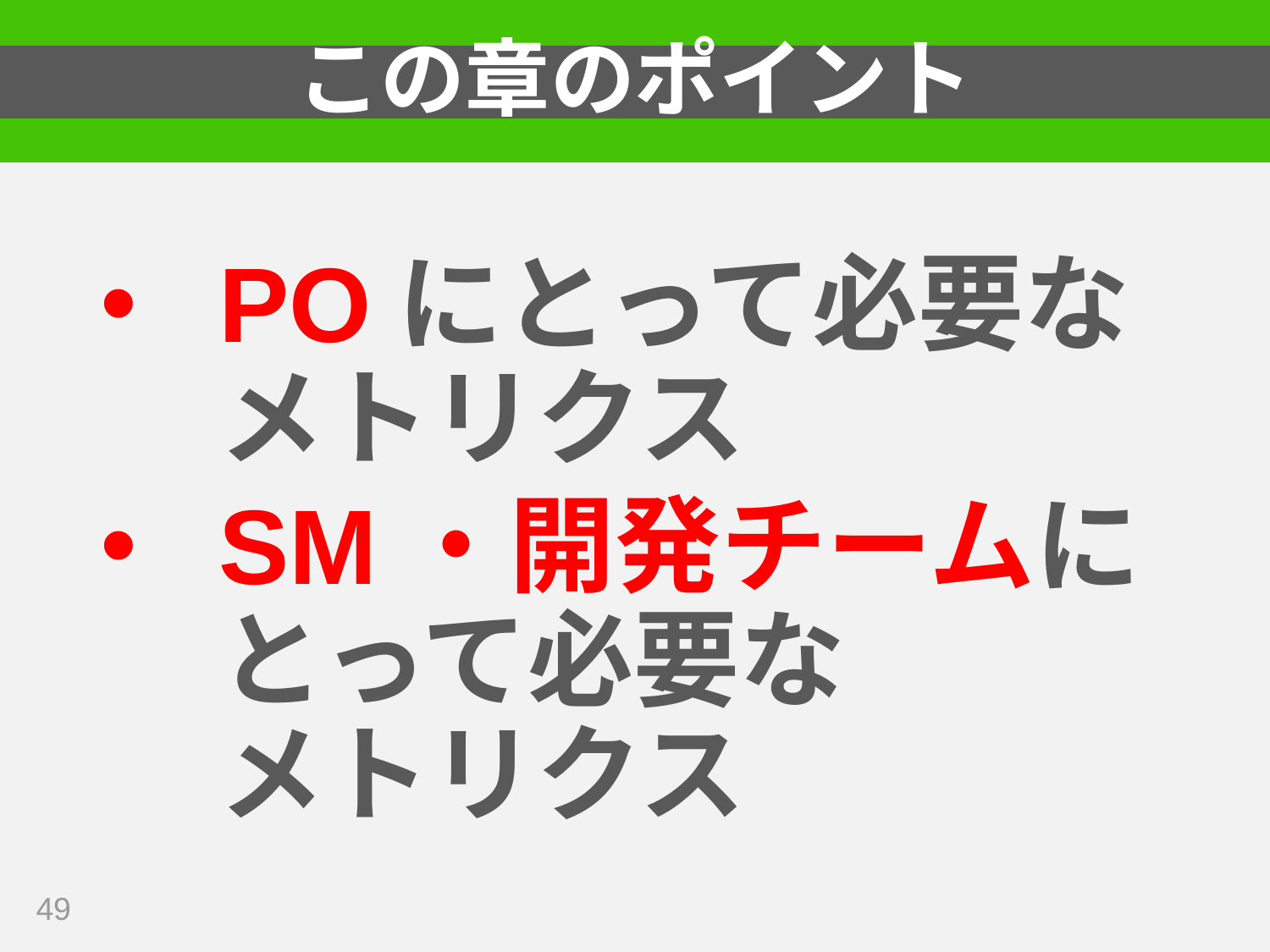

# この章のポイント
POにとって必要な
メトリクス
SM・開発チームに
とって必要な
メトリクス
49